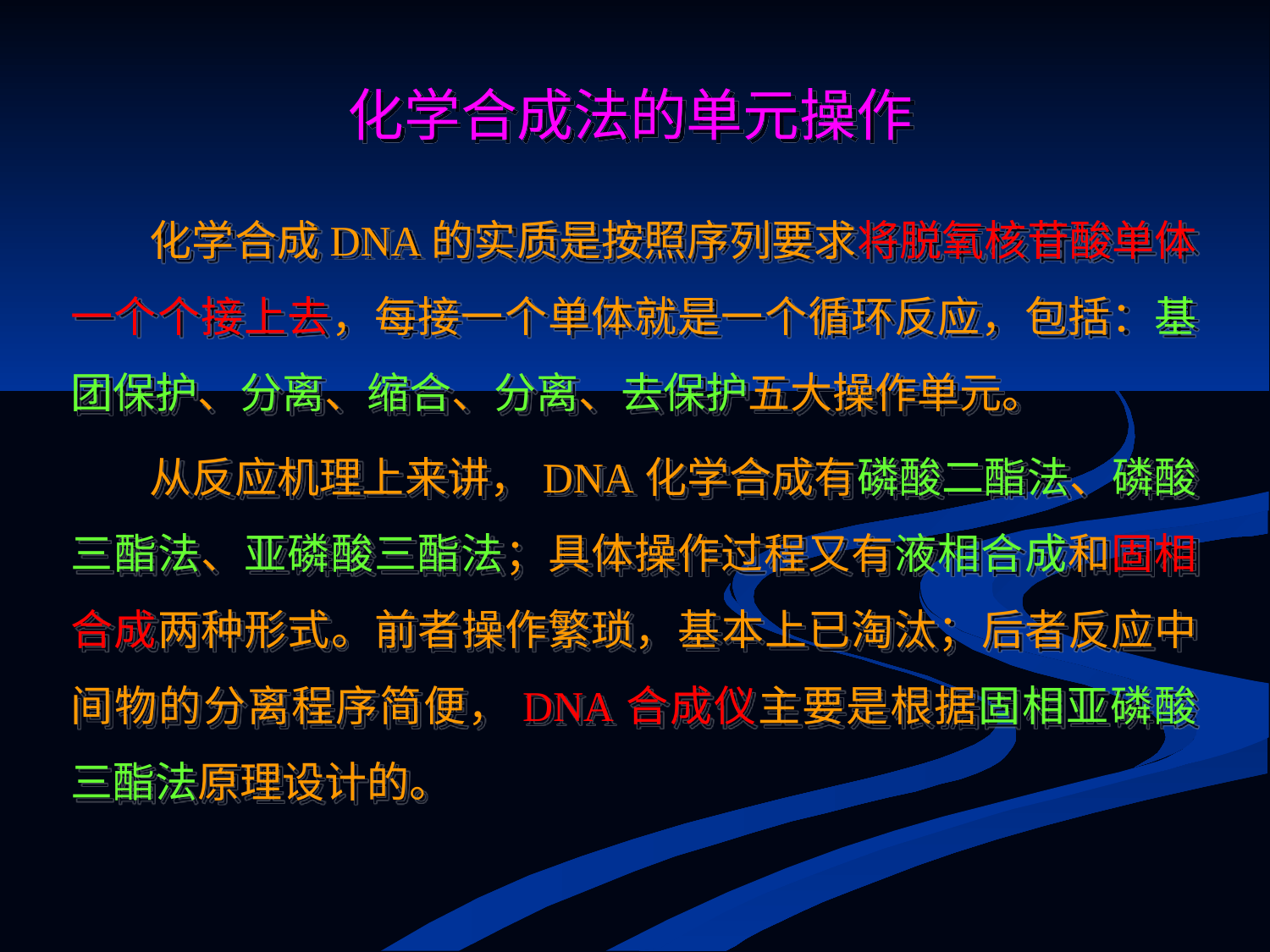

化学合成法的单元操作

       化学合成DNA的实质是按照序列要求将脱氧核苷酸单体一个个接上去，每接一个单体就是一个循环反应，包括：基团保护、分离、缩合、分离、去保护五大操作单元。
       从反应机理上来讲，DNA化学合成有磷酸二酯法、磷酸三酯法、亚磷酸三酯法；具体操作过程又有液相合成和固相合成两种形式。前者操作繁琐，基本上已淘汰；后者反应中间物的分离程序简便，DNA合成仪主要是根据固相亚磷酸三酯法原理设计的。